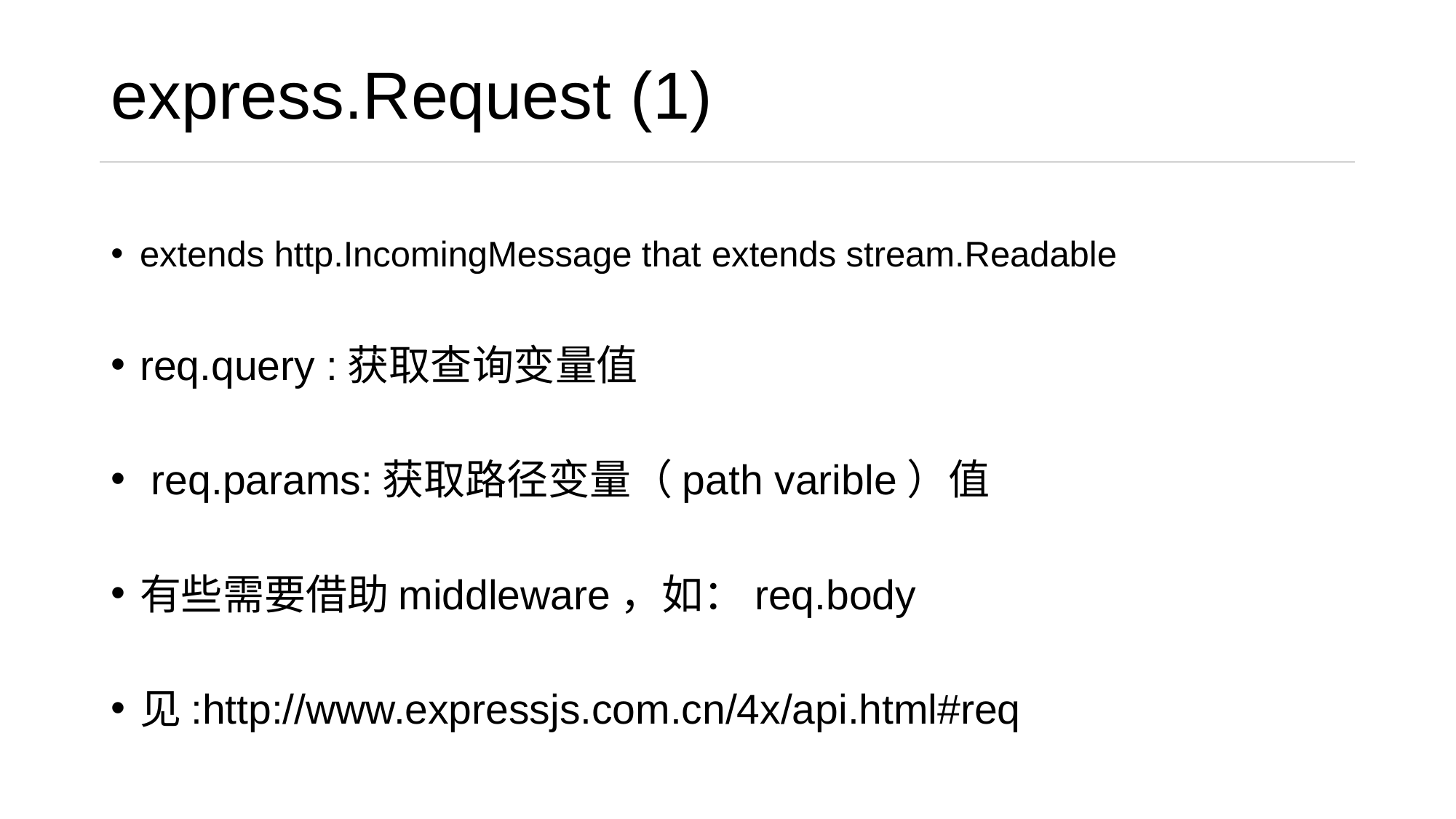

# express.Request (1)
extends http.IncomingMessage that extends stream.Readable
req.query :获取查询变量值
 req.params:获取路径变量（path varible）值
有些需要借助middleware，如：req.body
见:http://www.expressjs.com.cn/4x/api.html#req